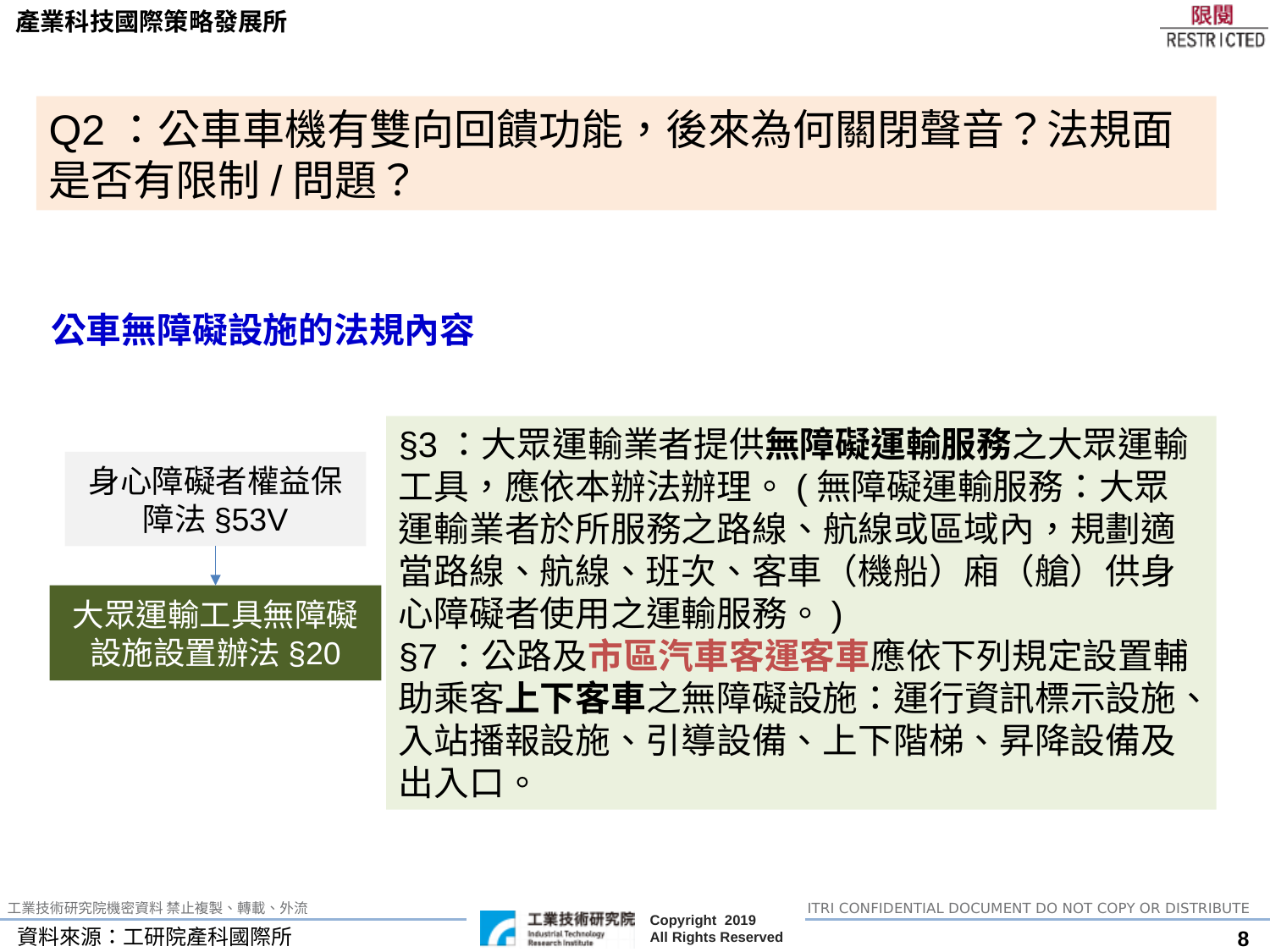

Q2：公車車機有雙向回饋功能，後來為何關閉聲音？法規面是否有限制/問題？
公車無障礙設施的法規內容
§3：大眾運輸業者提供無障礙運輸服務之大眾運輸工具，應依本辦法辦理。(無障礙運輸服務：大眾運輸業者於所服務之路線、航線或區域內，規劃適當路線、航線、班次、客車（機船）廂（艙）供身心障礙者使用之運輸服務。)
§7：公路及市區汽車客運客車應依下列規定設置輔助乘客上下客車之無障礙設施：運行資訊標示設施、入站播報設施、引導設備、上下階梯、昇降設備及出入口。
身心障礙者權益保障法§53V
大眾運輸工具無障礙設施設置辦法§20
資料來源：工研院產科國際所